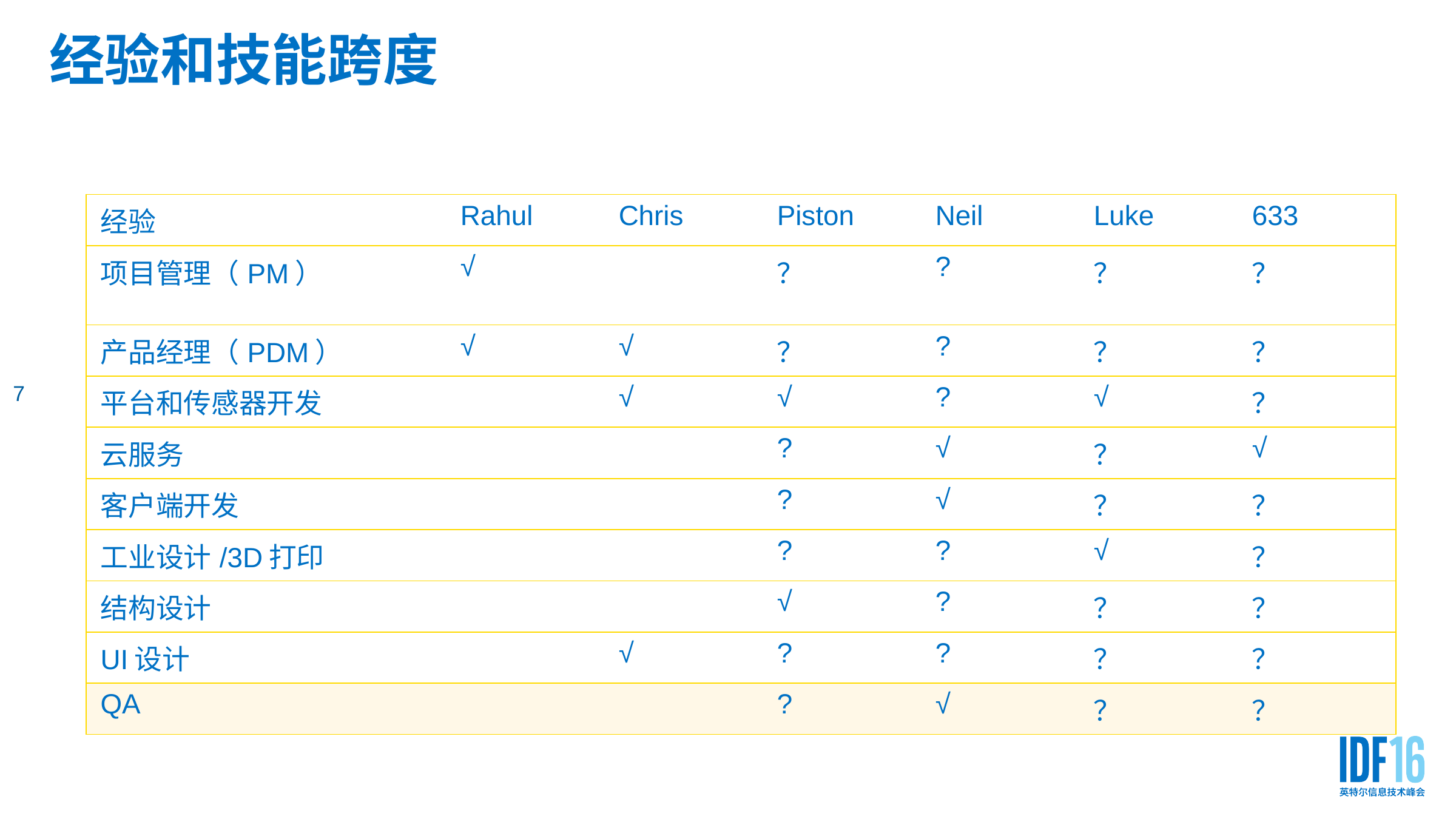

# 经验和技能跨度
7

| 经验 | Rahul | Chris | Piston | Neil | Luke | 633 |
| --- | --- | --- | --- | --- | --- | --- |
| 项目管理（PM） | √ |  | ？ | ? | ？ | ？ |
| 产品经理（PDM） | √ | √ | ？ | ? | ？ | ？ |
| 平台和传感器开发 |  | √ | √ | ? | √ | ？ |
| 云服务 |  |  | ? | √ | ？ | √ |
| 客户端开发 |  |  | ? | √ | ？ | ？ |
| 工业设计/3D打印 |  |  | ? | ? | √ | ？ |
| 结构设计 |  |  | √ | ? | ？ | ？ |
| UI设计 |  | √ | ? | ? | ？ | ？ |
| QA |  |  | ? | √ | ？ | ？ |